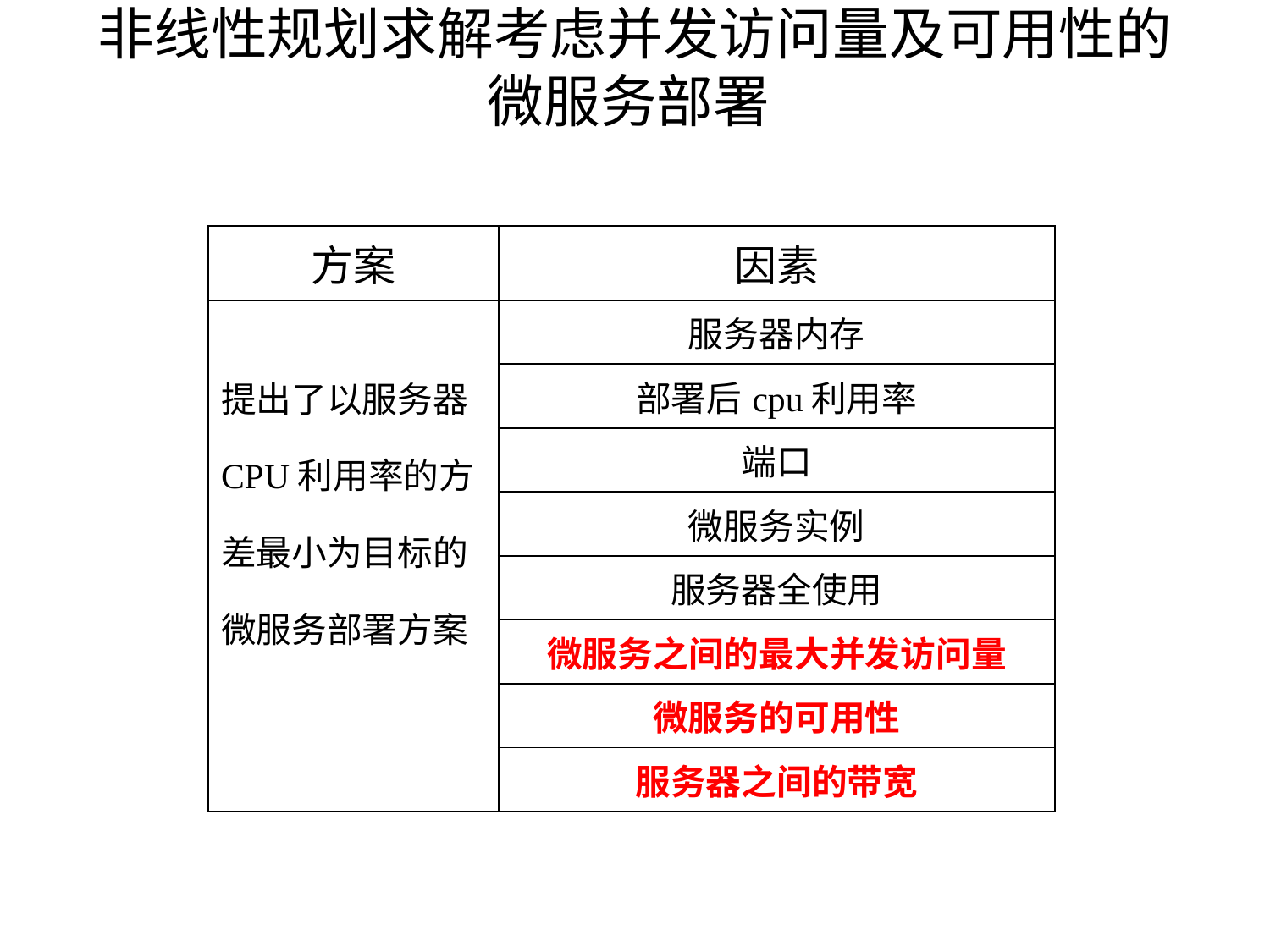

# 非线性规划求解考虑并发访问量及可用性的微服务部署
| 方案 | 因素 |
| --- | --- |
| 提出了以服务器CPU利用率的方差最小为目标的微服务部署方案 | 服务器内存 |
|  | 部署后cpu利用率 |
|  | 端口 |
|  | 微服务实例 |
|  | 服务器全使用 |
|  | 微服务之间的最大并发访问量 |
|  | 微服务的可用性 |
|  | 服务器之间的带宽 |